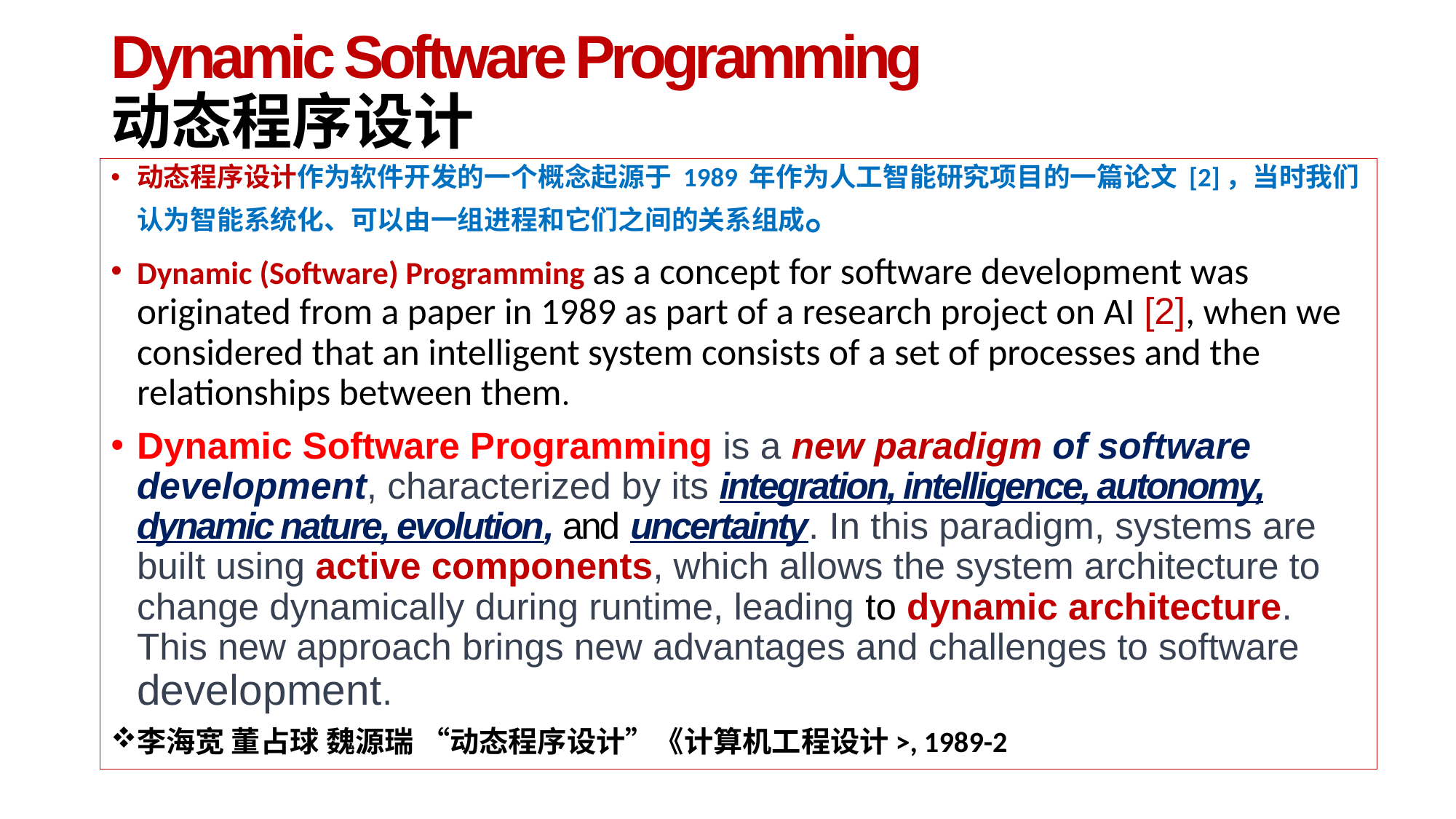

# Dynamic Software Programming 动态程序设计
动态程序设计作为软件开发的一个概念起源于 1989 年作为人工智能研究项目的一篇论文 [2]，当时我们认为智能系统化、可以由一组进程和它们之间的关系组成。
Dynamic (Software) Programming as a concept for software development was originated from a paper in 1989 as part of a research project on AI [2], when we considered that an intelligent system consists of a set of processes and the relationships between them.
Dynamic Software Programming is a new paradigm of software development, characterized by its integration, intelligence, autonomy, dynamic nature, evolution, and uncertainty. In this paradigm, systems are built using active components, which allows the system architecture to change dynamically during runtime, leading to dynamic architecture. This new approach brings new advantages and challenges to software development.
李海宽 董占球 魏源瑞 “动态程序设计”《计算机工程设计>, 1989-2